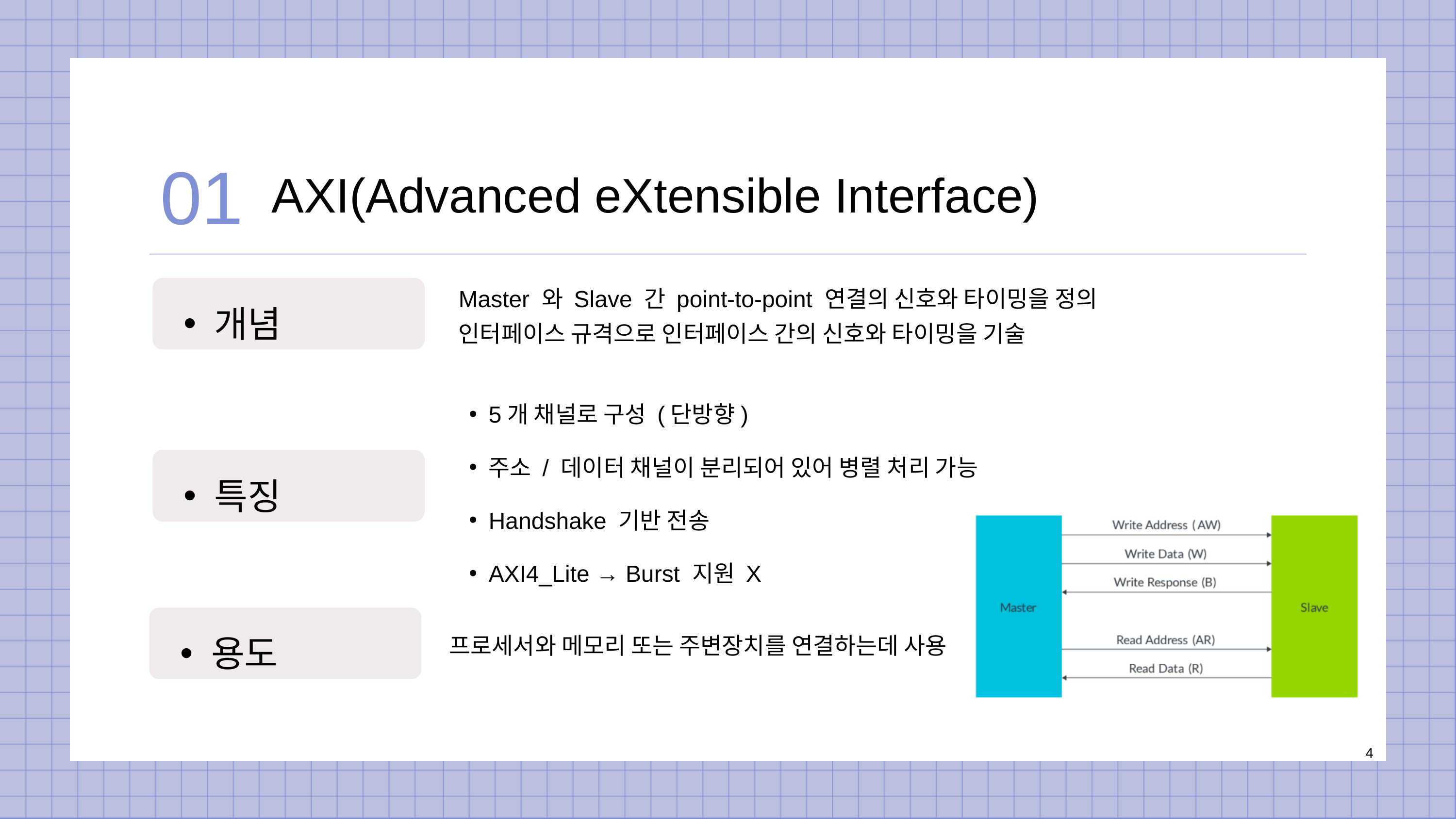

01
AXI(Advanced eXtensible Interface)

개념
Master 와 Slave 간 point-to-point 연결의 신호와 타이밍을 정의
인터페이스 규격으로 인터페이스 간의 신호와 타이밍을 기술

5개 채널로 구성 (단방향)
주소 / 데이터 채널이 분리되어 있어 병렬 처리 가능
Handshake 기반 전송
AXI4_Lite → Burst 지원 X
특징

용도

프로세서와 메모리 또는 주변장치를 연결하는데 사용
4